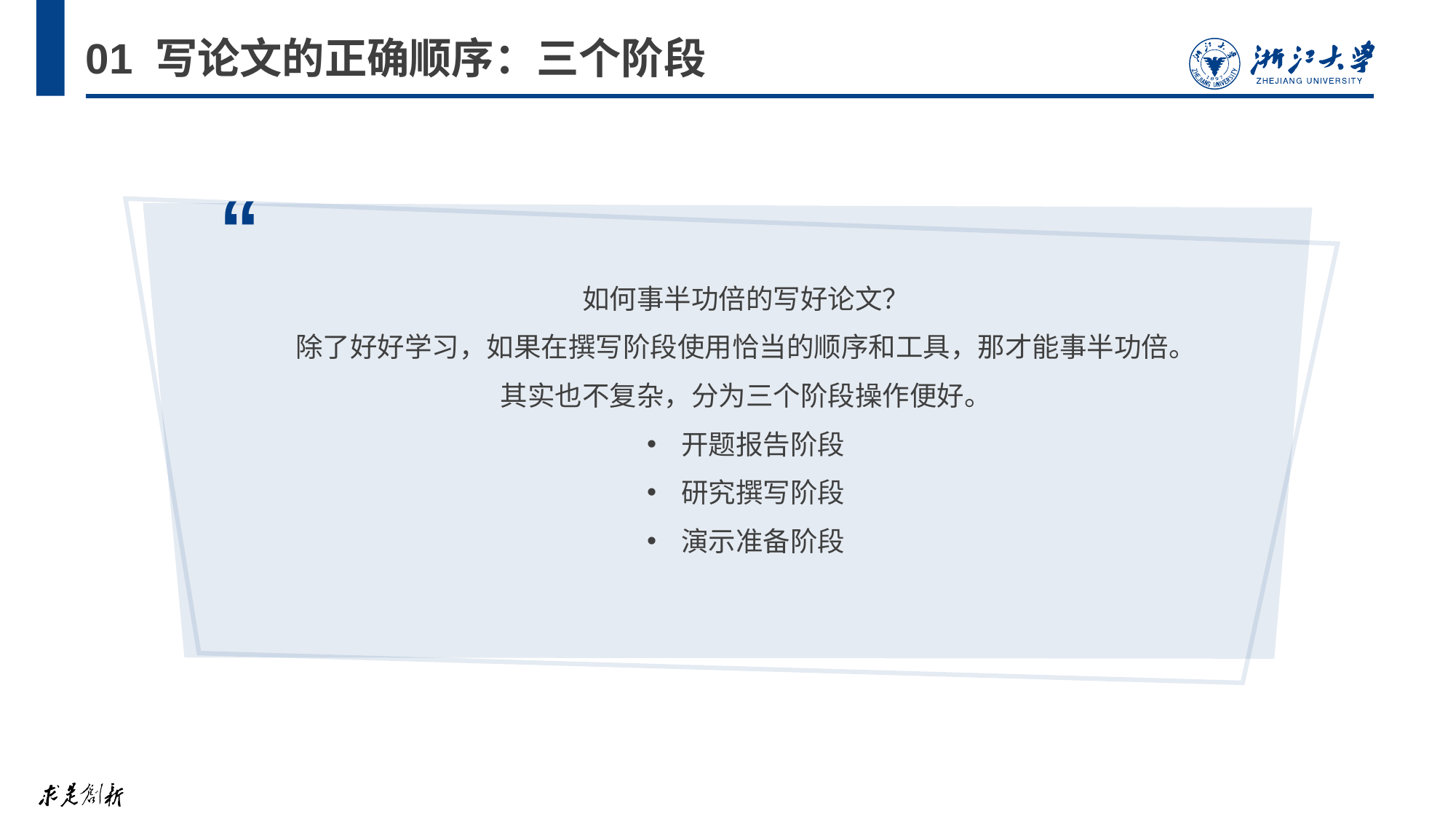

# 01 写论文的正确顺序：三个阶段
“

如何事半功倍的写好论文？
除了好好学习，如果在撰写阶段使用恰当的顺序和工具，那才能事半功倍。
其实也不复杂，分为三个阶段操作便好。
开题报告阶段
研究撰写阶段
演示准备阶段

8